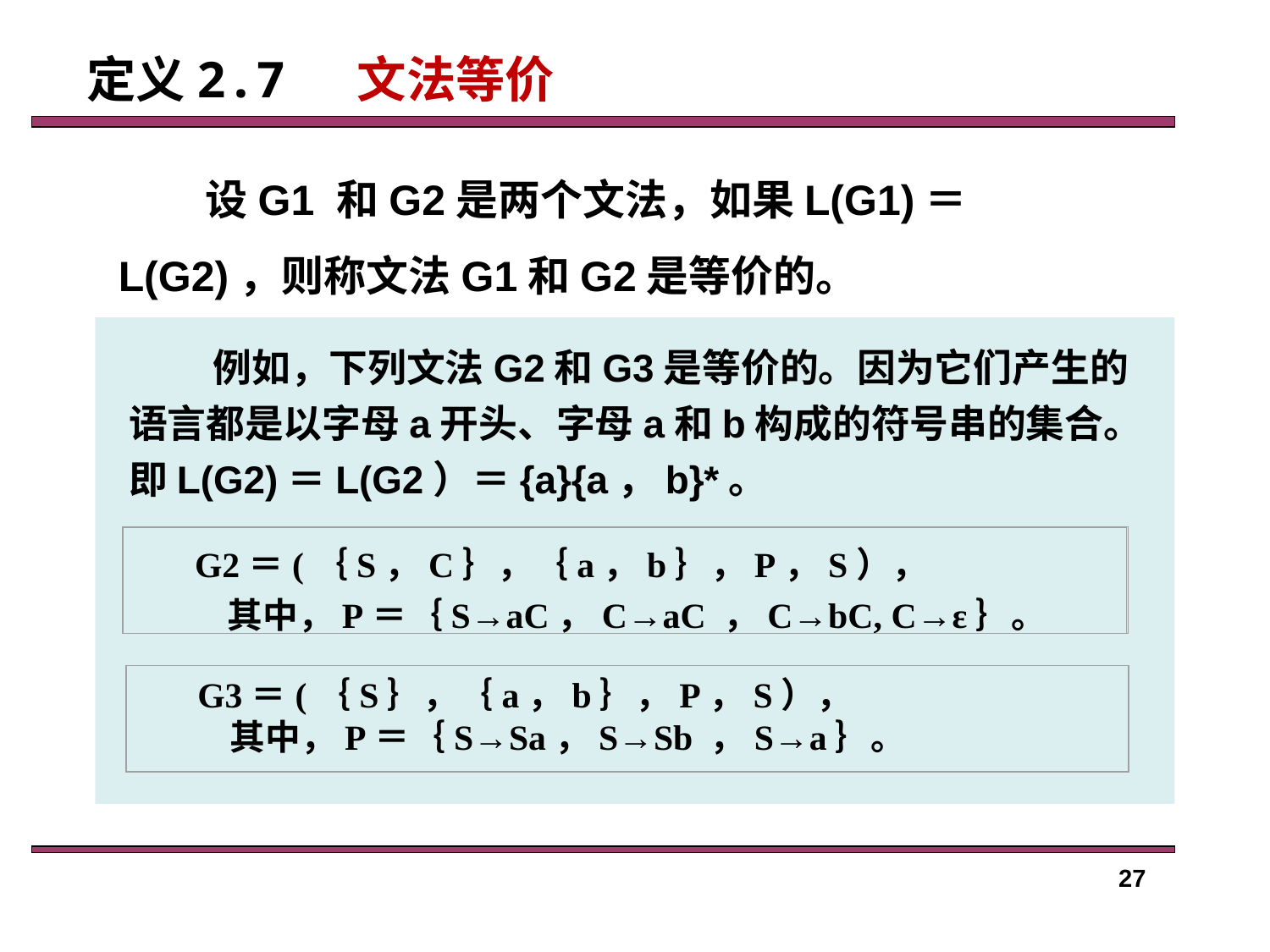

定义2.7  文法等价
设G1 和G2是两个文法，如果L(G1)＝L(G2)，则称文法G1和G2是等价的。

例如，下列文法G2和G3是等价的。因为它们产生的语言都是以字母a开头、字母a和b构成的符号串的集合。即L(G2)＝L(G2）＝{a}{a，b}*。

G2＝(｛S，C｝，｛a，b｝，P，S），
   其中，P＝｛S→aC，C→aC ，C→bC, C→ε｝。

G3＝(｛S｝，｛a，b｝，P，S），
   其中，P＝｛S→Sa，S→Sb ，S→a｝。

27